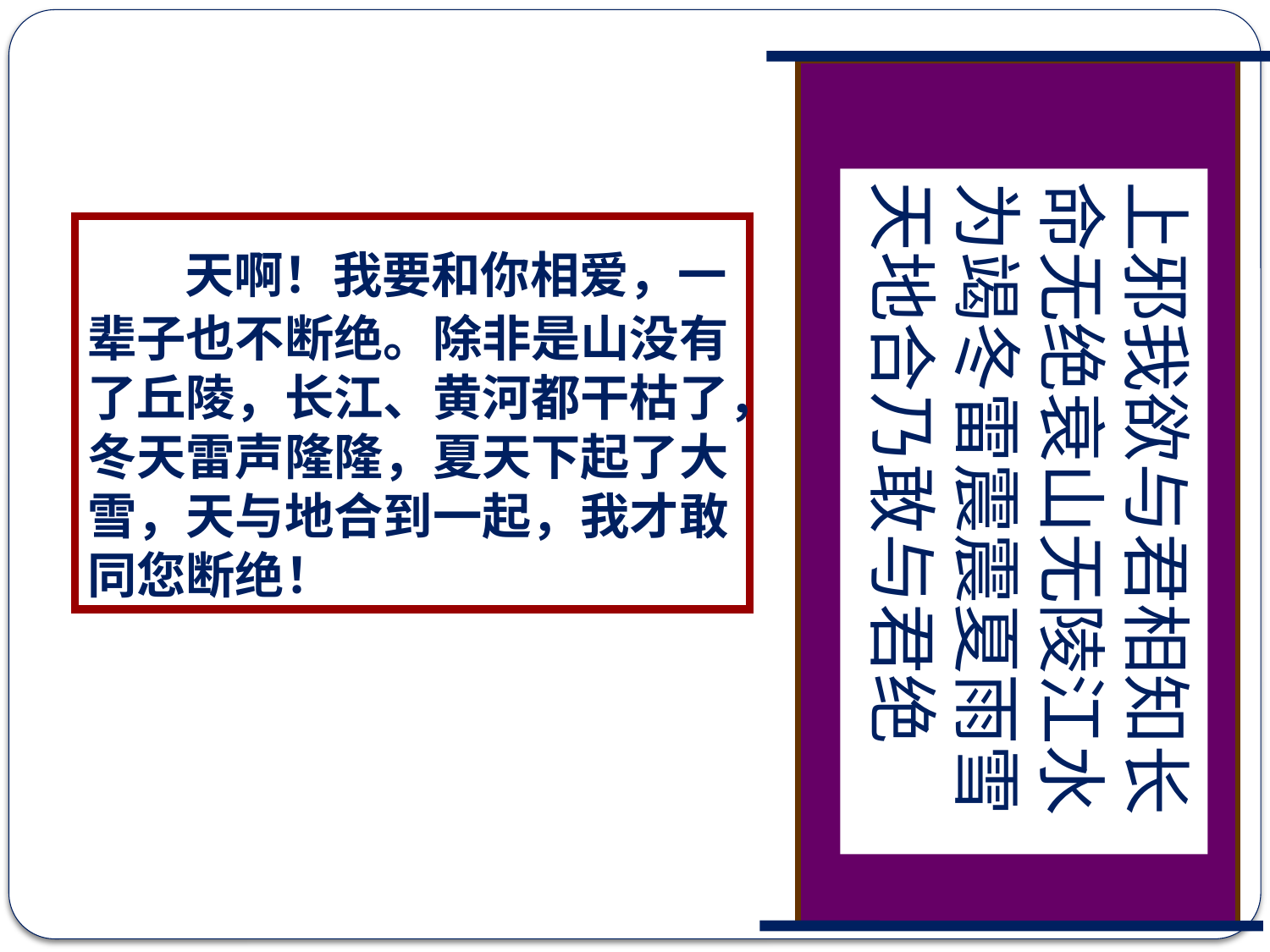

上邪我欲与君相知长命无绝衰山无陵江水为竭冬雷震震夏雨雪天地合乃敢与君绝

     天啊！我要和你相爱，一辈子也不断绝。除非是山没有了丘陵，长江、黄河都干枯了，冬天雷声隆隆，夏天下起了大雪，天与地合到一起，我才敢同您断绝！